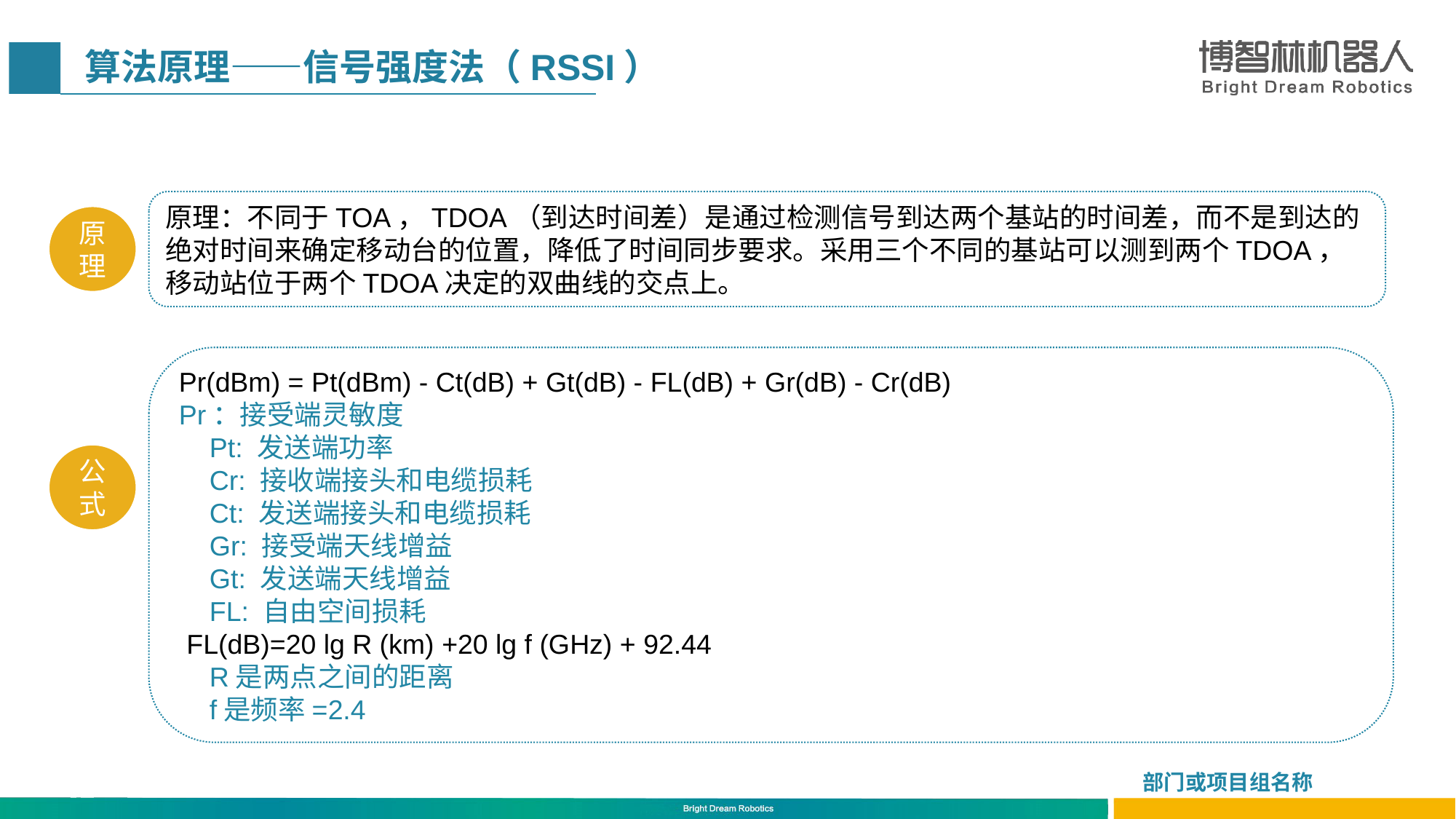

算法原理——信号强度法（RSSI）
原理：不同于TOA，TDOA（到达时间差）是通过检测信号到达两个基站的时间差，而不是到达的绝对时间来确定移动台的位置，降低了时间同步要求。采用三个不同的基站可以测到两个TDOA，移动站位于两个TDOA决定的双曲线的交点上。
原理
Pr(dBm) = Pt(dBm) - Ct(dB) + Gt(dB) - FL(dB) + Gr(dB) - Cr(dB)
Pr：接受端灵敏度
    Pt: 发送端功率
    Cr: 接收端接头和电缆损耗
    Ct: 发送端接头和电缆损耗
    Gr: 接受端天线增益
    Gt: 发送端天线增益
    FL: 自由空间损耗
 FL(dB)=20 lg R (km) +20 lg f (GHz) + 92.44
    R是两点之间的距离
    f是频率=2.4
公式
25